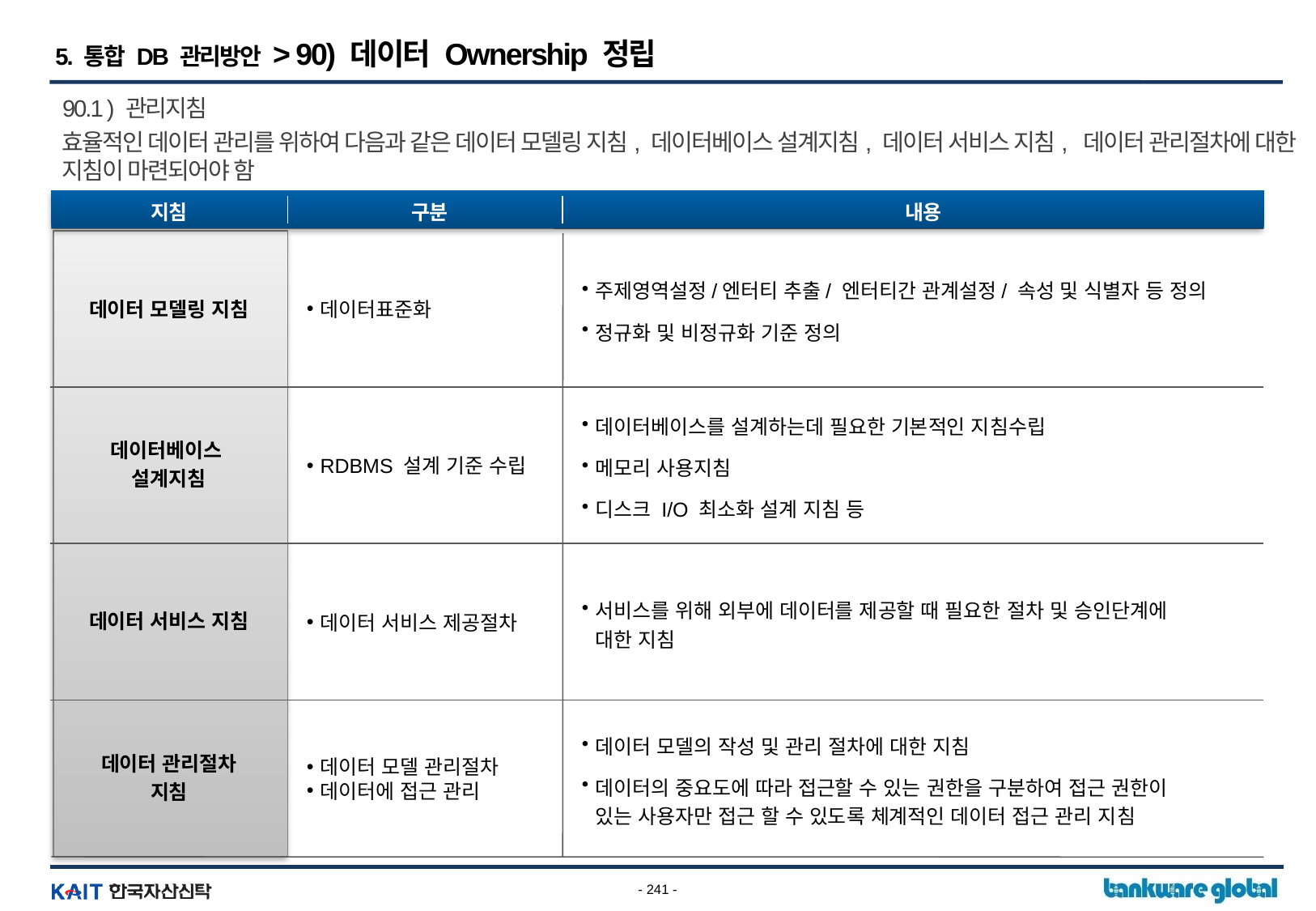

5. 통합 DB 관리방안 > 90) 데이터 Ownership 정립
90.1 ) 관리지침
효율적인 데이터 관리를 위하여 다음과 같은 데이터 모델링 지침, 데이터베이스 설계지침, 데이터 서비스 지침,  데이터 관리절차에 대한 지침이 마련되어야 함

지침
구분
내용
데이터 모델링 지침
데이터표준화
주제영역설정/엔터티 추출/ 엔터티간 관계설정/ 속성 및 식별자 등 정의
정규화 및 비정규화 기준 정의
데이터베이스
설계지침
RDBMS 설계 기준 수립
데이터베이스를 설계하는데 필요한 기본적인 지침수립
메모리 사용지침
디스크 I/O 최소화 설계 지침 등
데이터 서비스 지침
데이터 서비스 제공절차
서비스를 위해 외부에 데이터를 제공할 때 필요한 절차 및 승인단계에
대한 지침
데이터 관리절차
지침
데이터 모델 관리절차
데이터에 접근 관리
데이터 모델의 작성 및 관리 절차에 대한 지침
데이터의 중요도에 따라 접근할 수 있는 권한을 구분하여 접근 권한이
있는 사용자만 접근 할 수 있도록 체계적인 데이터 접근 관리 지침